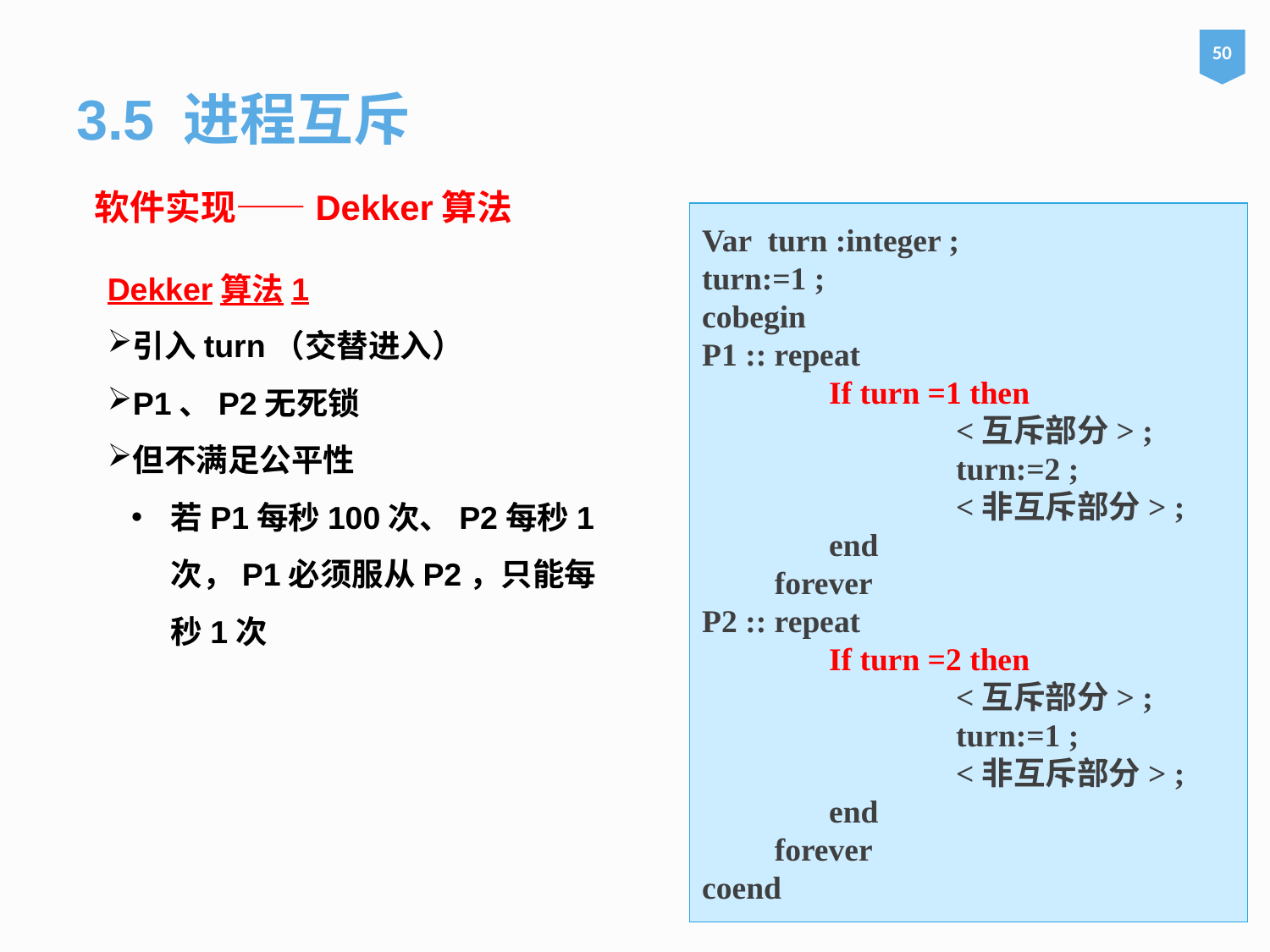

50
3.5 进程互斥
软件实现——Dekker算法

Var  turn :integer ;
turn:=1 ;
cobegin
P1 :: repeat
	If turn =1 then
		<互斥部分> ;
		turn:=2 ;
 		<非互斥部分> ;
	end
         forever
P2 :: repeat
	If turn =2 then
		<互斥部分> ;
		turn:=1 ;
 		<非互斥部分> ;
	end
         forever
coend
Dekker算法1
引入turn（交替进入）
P1、P2无死锁
但不满足公平性
若P1每秒100次、P2每秒1次，P1必须服从P2，只能每秒1次
67